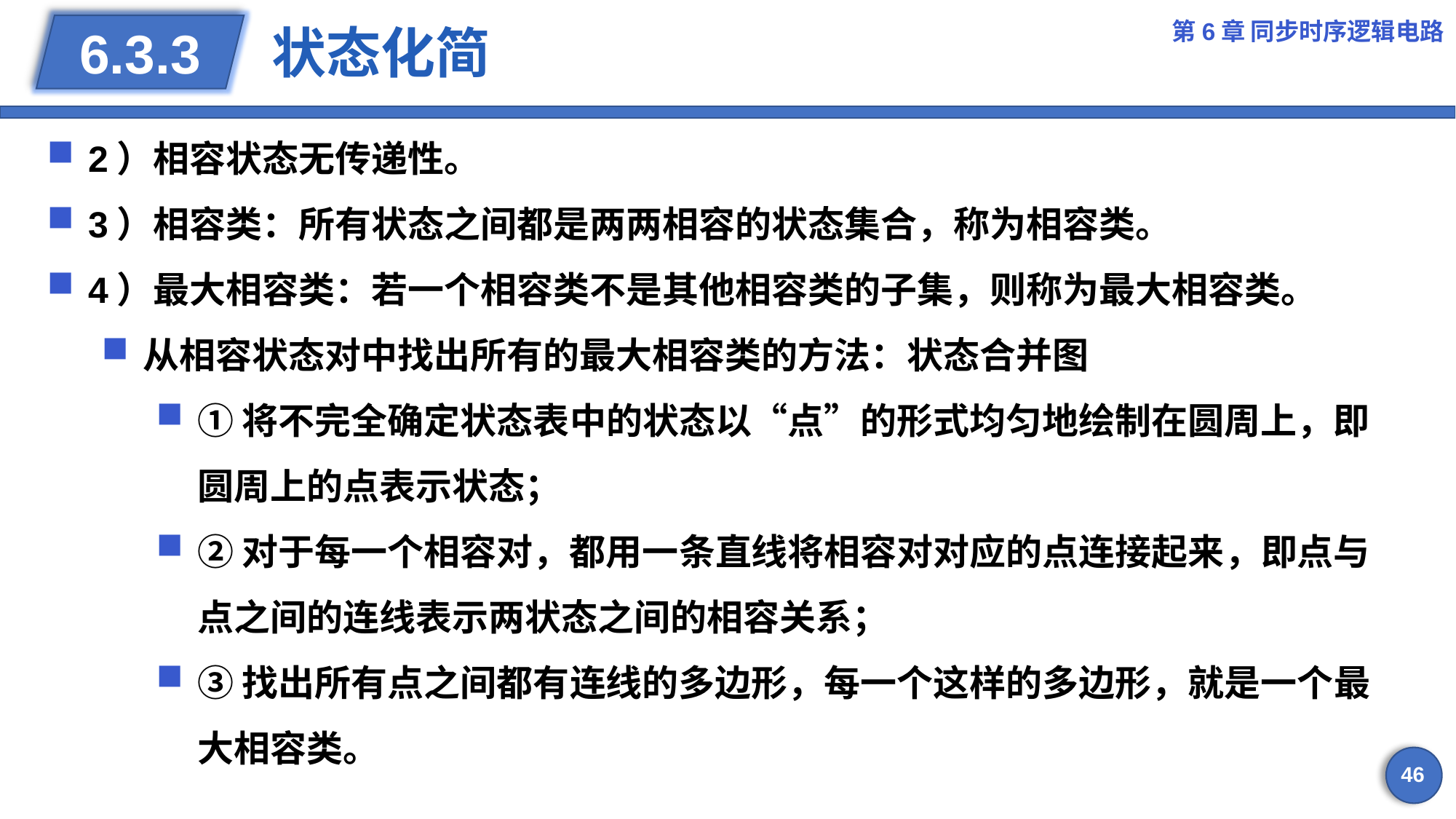

第6章 同步时序逻辑电路
# 状态化简
6.3.3
2）相容状态无传递性。
3）相容类：所有状态之间都是两两相容的状态集合，称为相容类。
4）最大相容类：若一个相容类不是其他相容类的子集，则称为最大相容类。
从相容状态对中找出所有的最大相容类的方法：状态合并图
①将不完全确定状态表中的状态以“点”的形式均匀地绘制在圆周上，即圆周上的点表示状态；
②对于每一个相容对，都用一条直线将相容对对应的点连接起来，即点与点之间的连线表示两状态之间的相容关系；
③找出所有点之间都有连线的多边形，每一个这样的多边形，就是一个最大相容类。
46